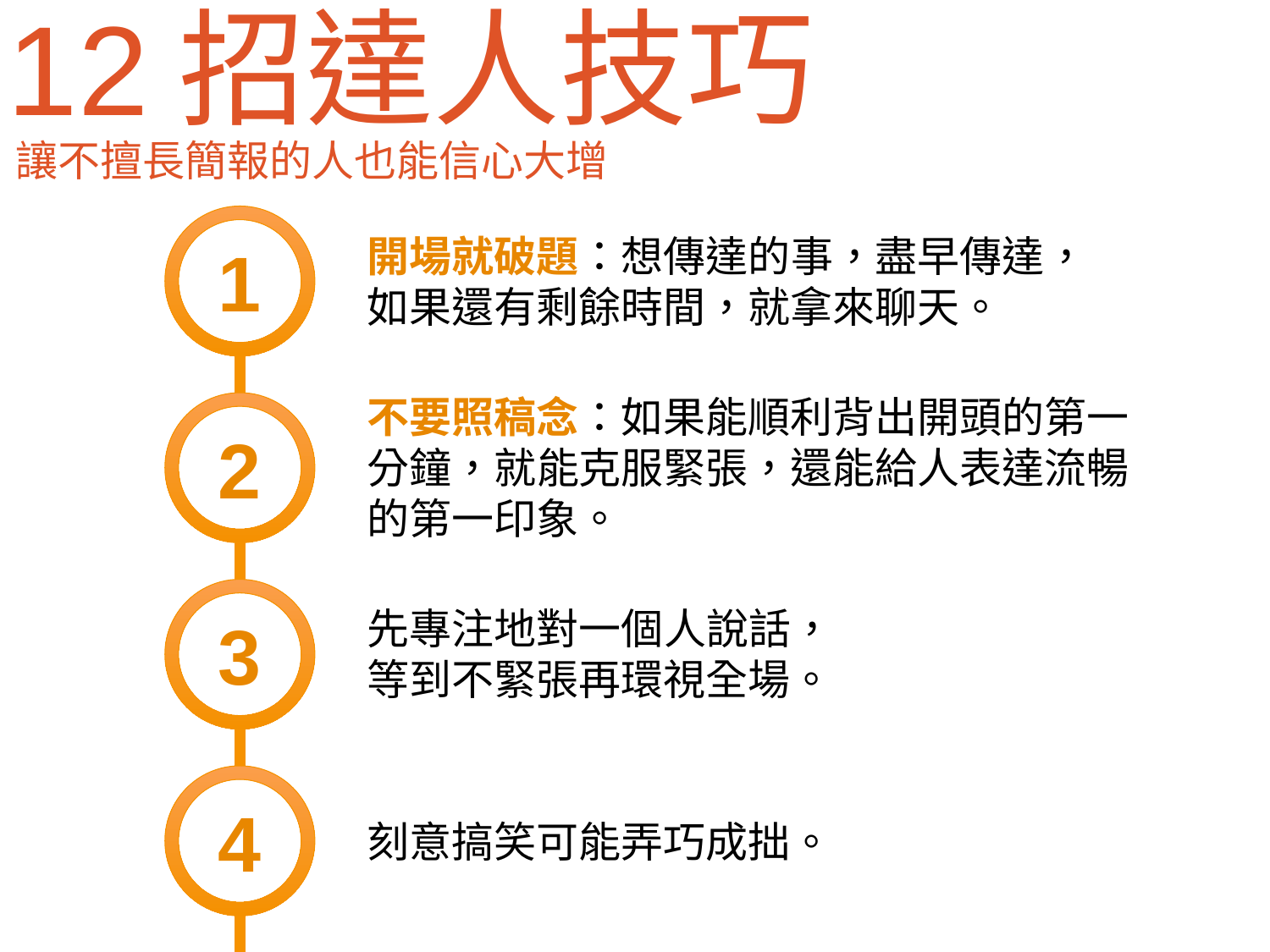

12招達人技巧
讓不擅長簡報的人也能信心大增
1
開場就破題：想傳達的事，盡早傳達，
如果還有剩餘時間，就拿來聊天。
不要照稿念：如果能順利背出開頭的第一
分鐘，就能克服緊張，還能給人表達流暢
的第一印象。
2
3
先專注地對一個人說話，
等到不緊張再環視全場。
4
刻意搞笑可能弄巧成拙。